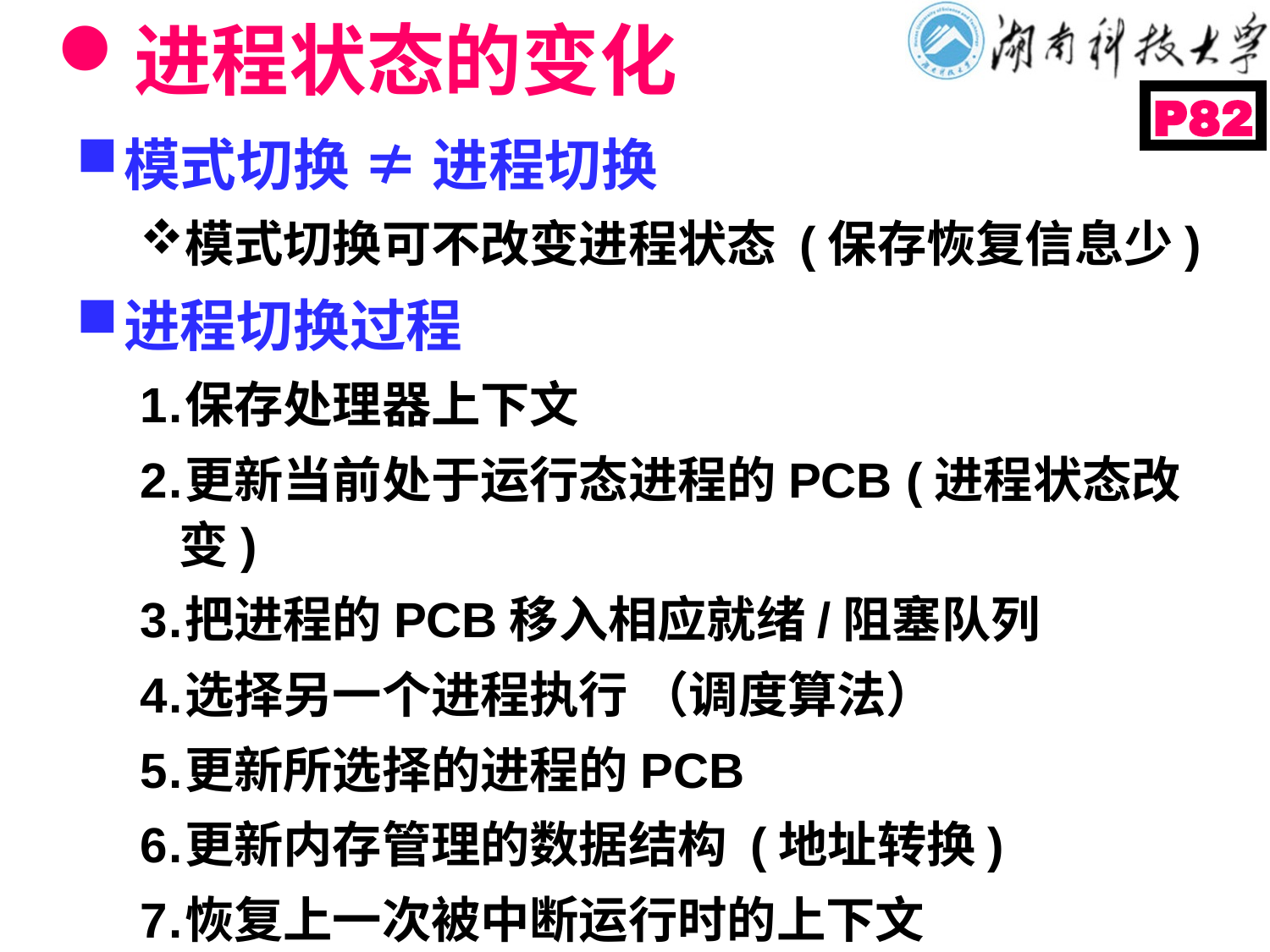

# 进程状态的变化
P82
模式切换 ≠ 进程切换
模式切换可不改变进程状态 (保存恢复信息少)
进程切换过程
保存处理器上下文
更新当前处于运行态进程的PCB (进程状态改变)
把进程的PCB移入相应就绪/阻塞队列
选择另一个进程执行 （调度算法）
更新所选择的进程的PCB
更新内存管理的数据结构 (地址转换)
恢复上一次被中断运行时的上下文